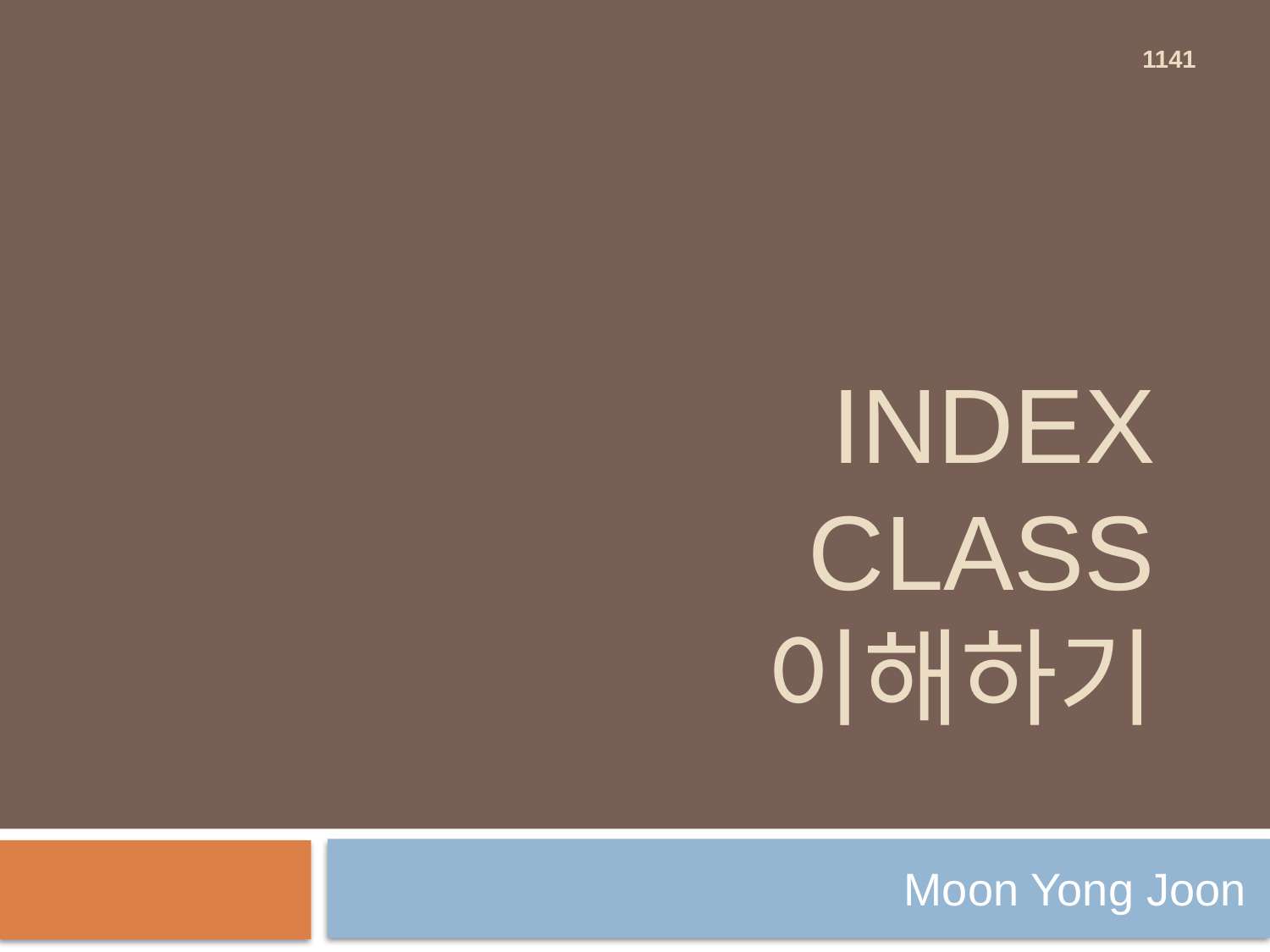

1141
# index class 이해하기
Moon Yong Joon